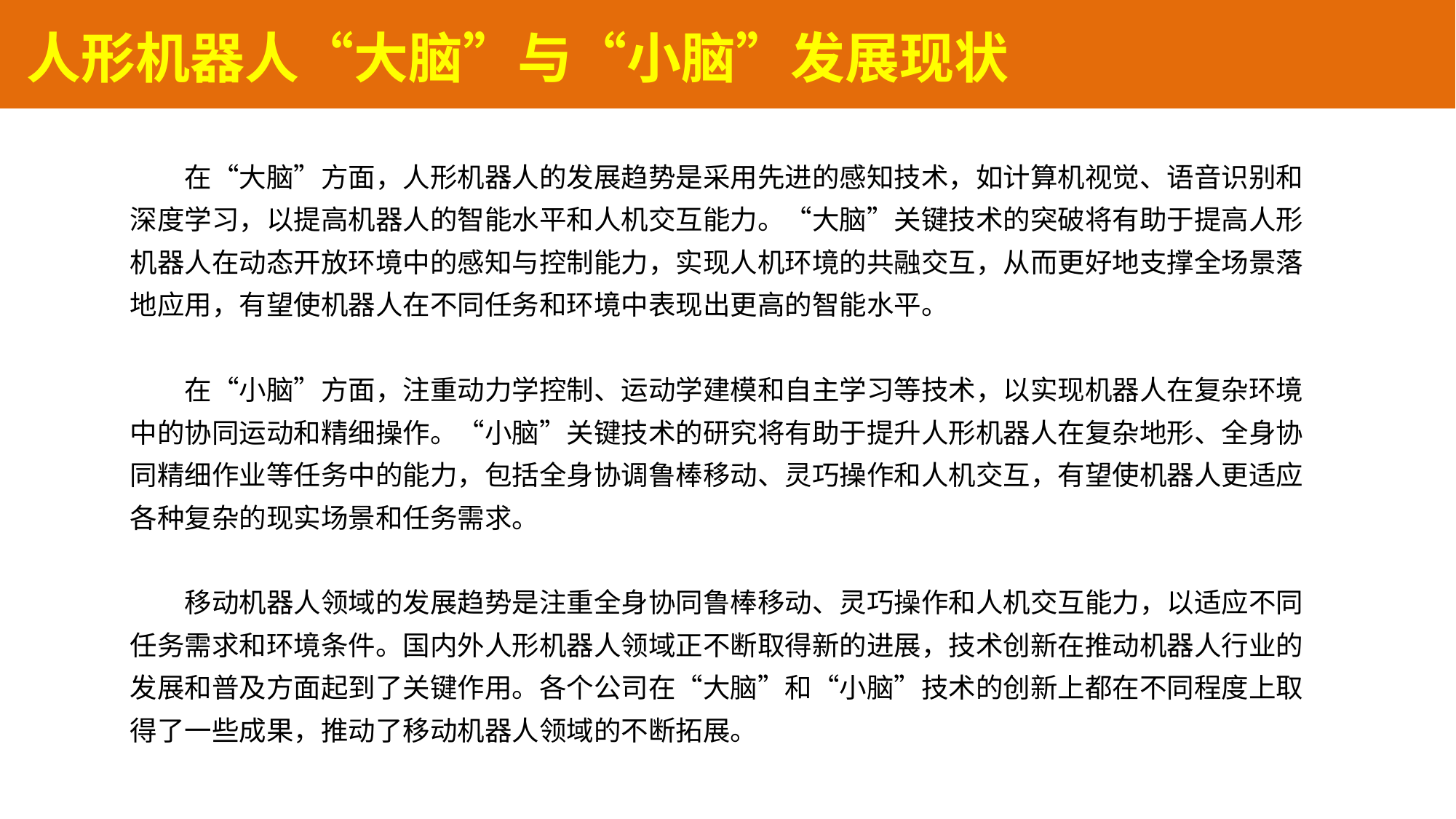

人形机器人“大脑”与“小脑”发展现状
在“大脑”方面，人形机器人的发展趋势是采用先进的感知技术，如计算机视觉、语音识别和深度学习，以提高机器人的智能水平和人机交互能力。“大脑”关键技术的突破将有助于提高人形机器人在动态开放环境中的感知与控制能力，实现人机环境的共融交互，从而更好地支撑全场景落地应用，有望使机器人在不同任务和环境中表现出更高的智能水平。

在“小脑”方面，注重动力学控制、运动学建模和自主学习等技术，以实现机器人在复杂环境中的协同运动和精细操作。“小脑”关键技术的研究将有助于提升人形机器人在复杂地形、全身协同精细作业等任务中的能力，包括全身协调鲁棒移动、灵巧操作和人机交互，有望使机器人更适应各种复杂的现实场景和任务需求。

移动机器人领域的发展趋势是注重全身协同鲁棒移动、灵巧操作和人机交互能力，以适应不同任务需求和环境条件。国内外人形机器人领域正不断取得新的进展，技术创新在推动机器人行业的发展和普及方面起到了关键作用。各个公司在“大脑”和“小脑”技术的创新上都在不同程度上取得了一些成果，推动了移动机器人领域的不断拓展。